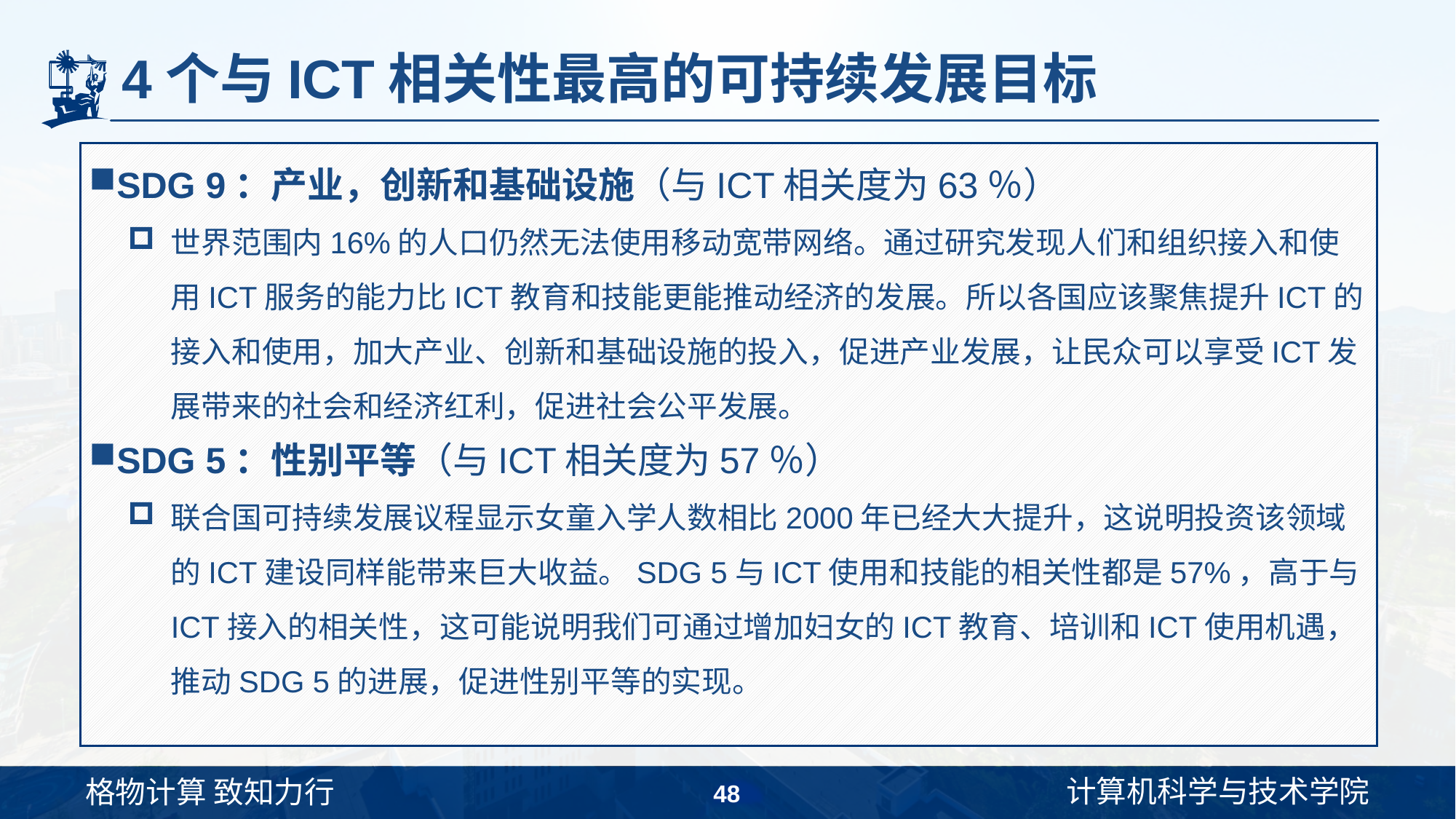

# 4个与ICT相关性最高的可持续发展目标
SDG 9：产业，创新和基础设施（与ICT相关度为63％）
世界范围内16%的人口仍然无法使用移动宽带网络。通过研究发现人们和组织接入和使用ICT服务的能力比ICT教育和技能更能推动经济的发展。所以各国应该聚焦提升ICT的接入和使用，加大产业、创新和基础设施的投入，促进产业发展，让民众可以享受ICT发展带来的社会和经济红利，促进社会公平发展。
SDG 5：性别平等（与ICT相关度为57％）
联合国可持续发展议程显示女童入学人数相比2000年已经大大提升，这说明投资该领域的ICT建设同样能带来巨大收益。SDG 5与ICT使用和技能的相关性都是57%，高于与ICT接入的相关性，这可能说明我们可通过增加妇女的ICT教育、培训和ICT使用机遇，推动SDG 5的进展，促进性别平等的实现。
48